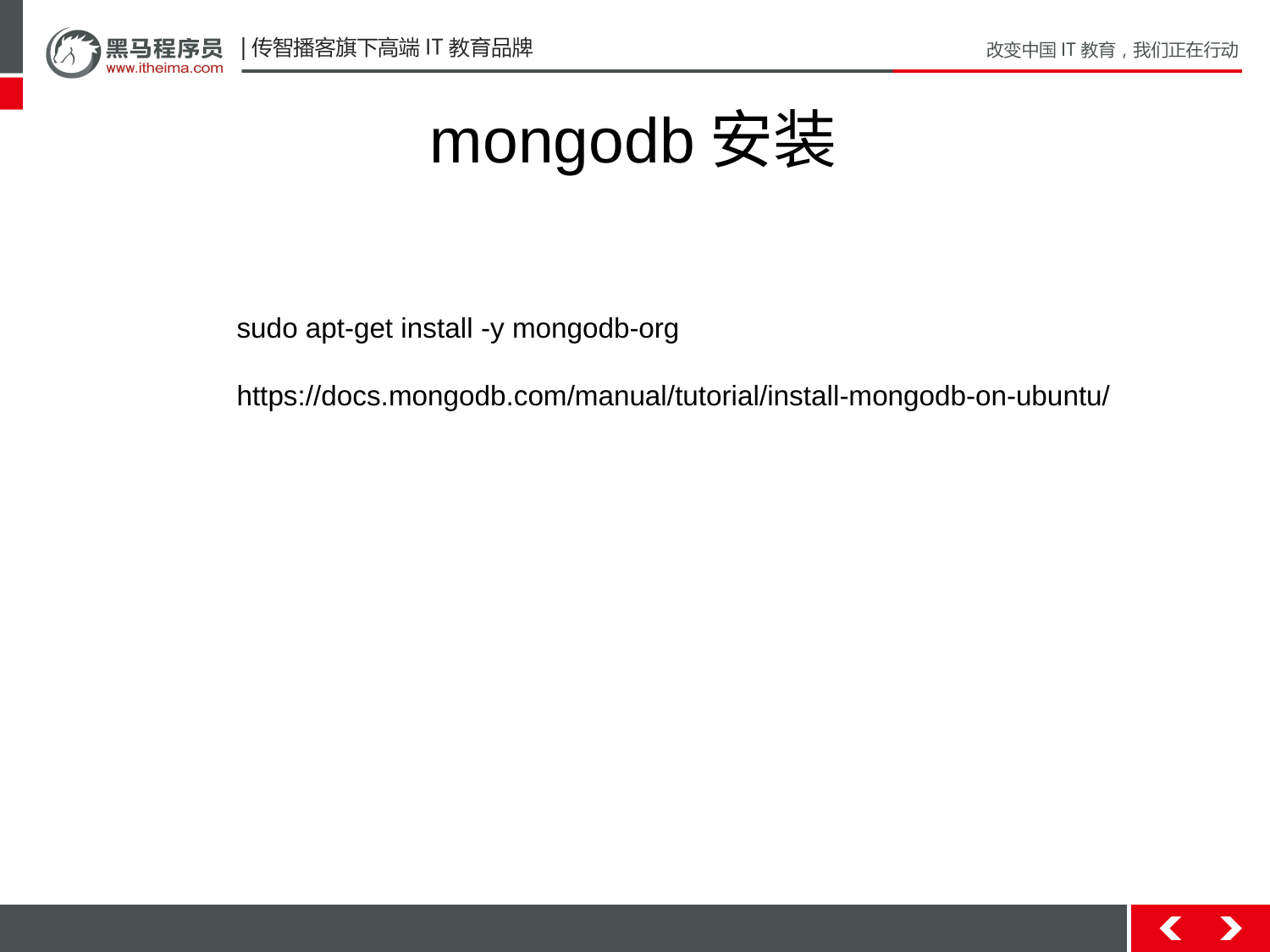

# mongodb安装
sudo apt-get install -y mongodb-org

https://docs.mongodb.com/manual/tutorial/install-mongodb-on-ubuntu/